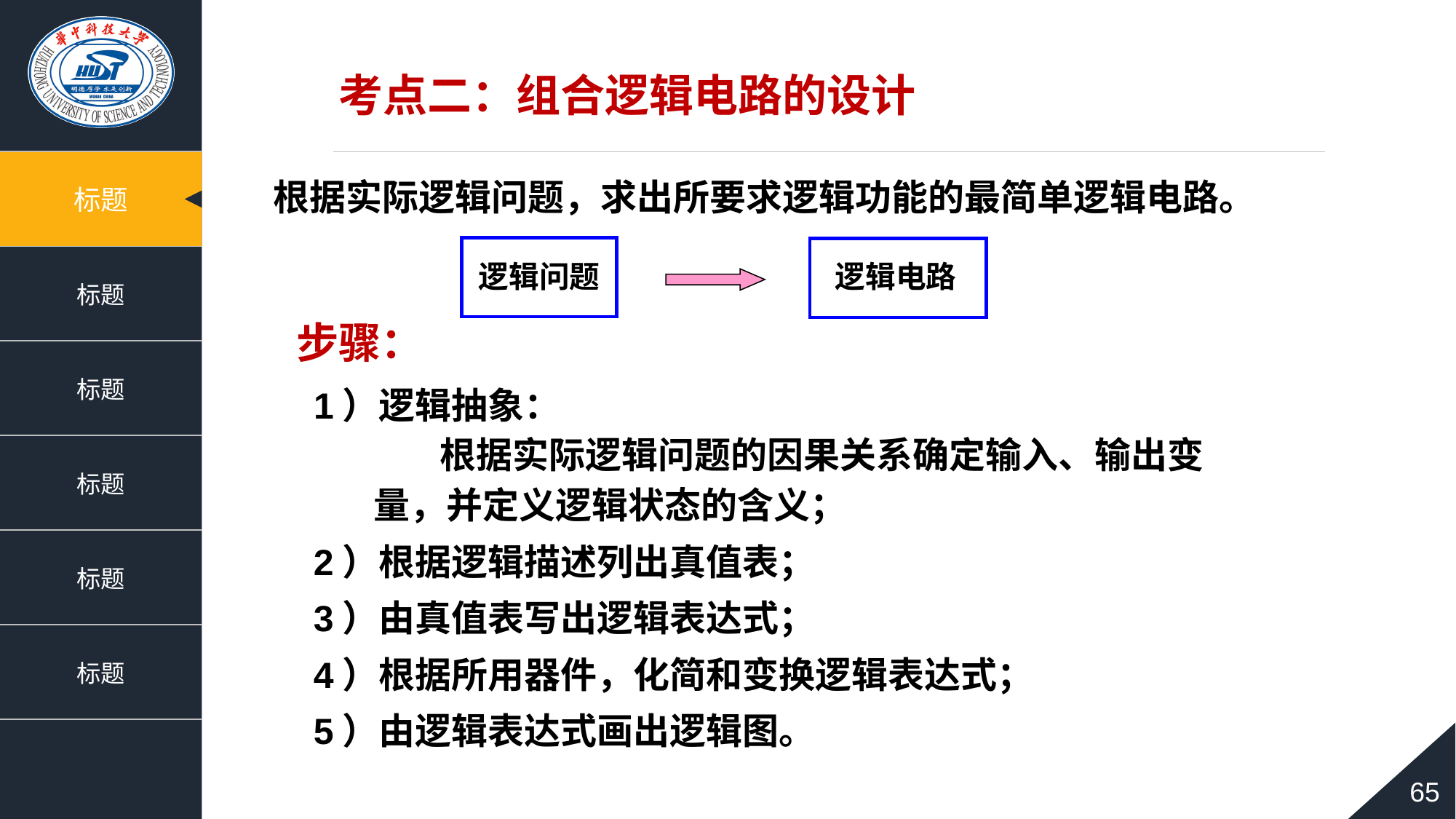

考点二：组合逻辑电路的设计
根据实际逻辑问题，求出所要求逻辑功能的最简单逻辑电路。

逻辑问题
逻辑电路

步骤：
1）逻辑抽象：
       根据实际逻辑问题的因果关系确定输入、输出变量，并定义逻辑状态的含义；
2）根据逻辑描述列出真值表；
3）由真值表写出逻辑表达式；
4）根据所用器件，化简和变换逻辑表达式；
5）由逻辑表达式画出逻辑图。